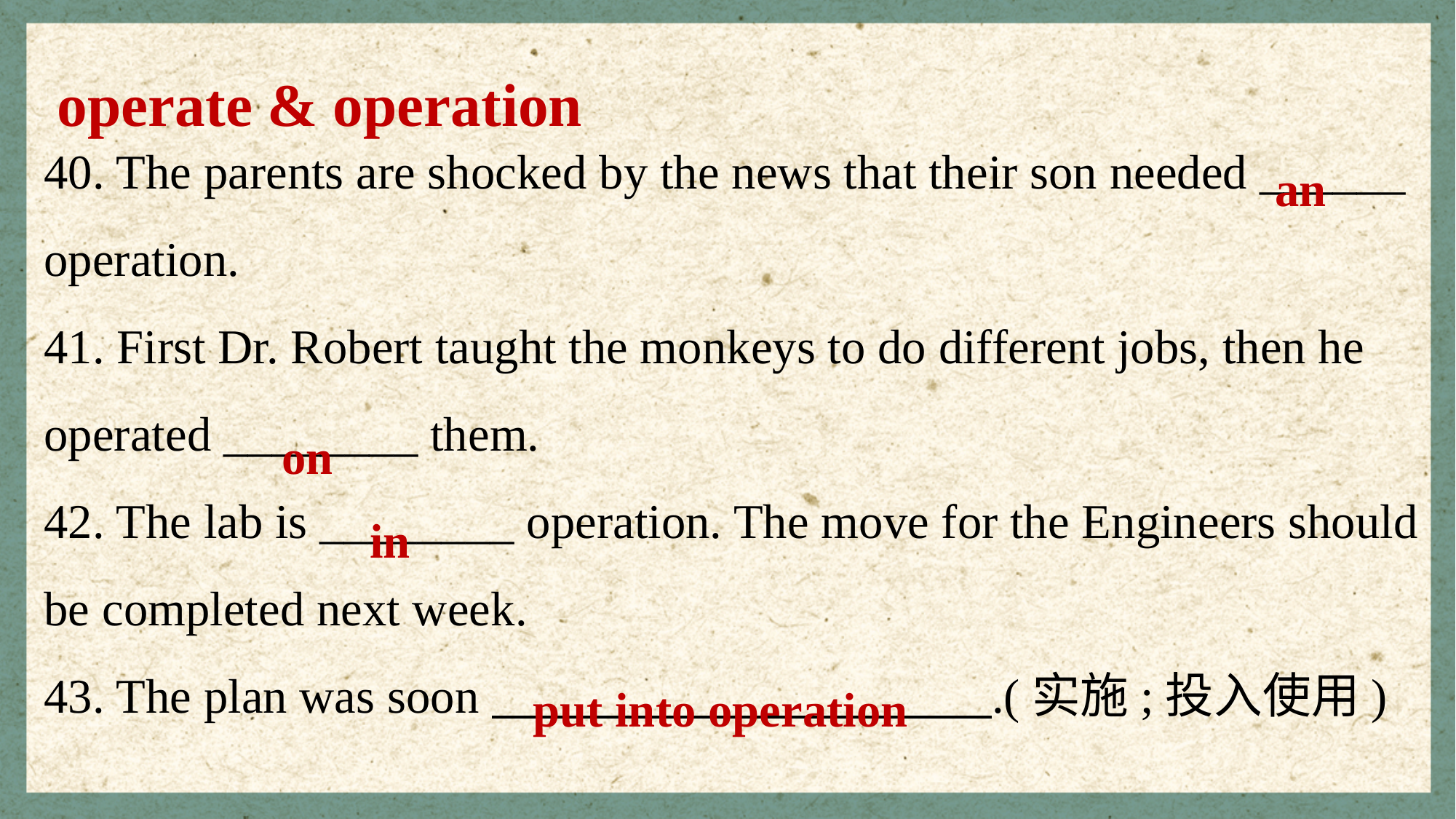

40. The parents are shocked by the news that their son needed ______ operation.
41. First Dr. Robert taught the monkeys to do different jobs, then he operated ________ them.
42. The lab is ________ operation. The move for the Engineers should be completed next week.
43. The plan was soon                                          .(实施;投入使用)
operate & operation
an
on
in
put into operation